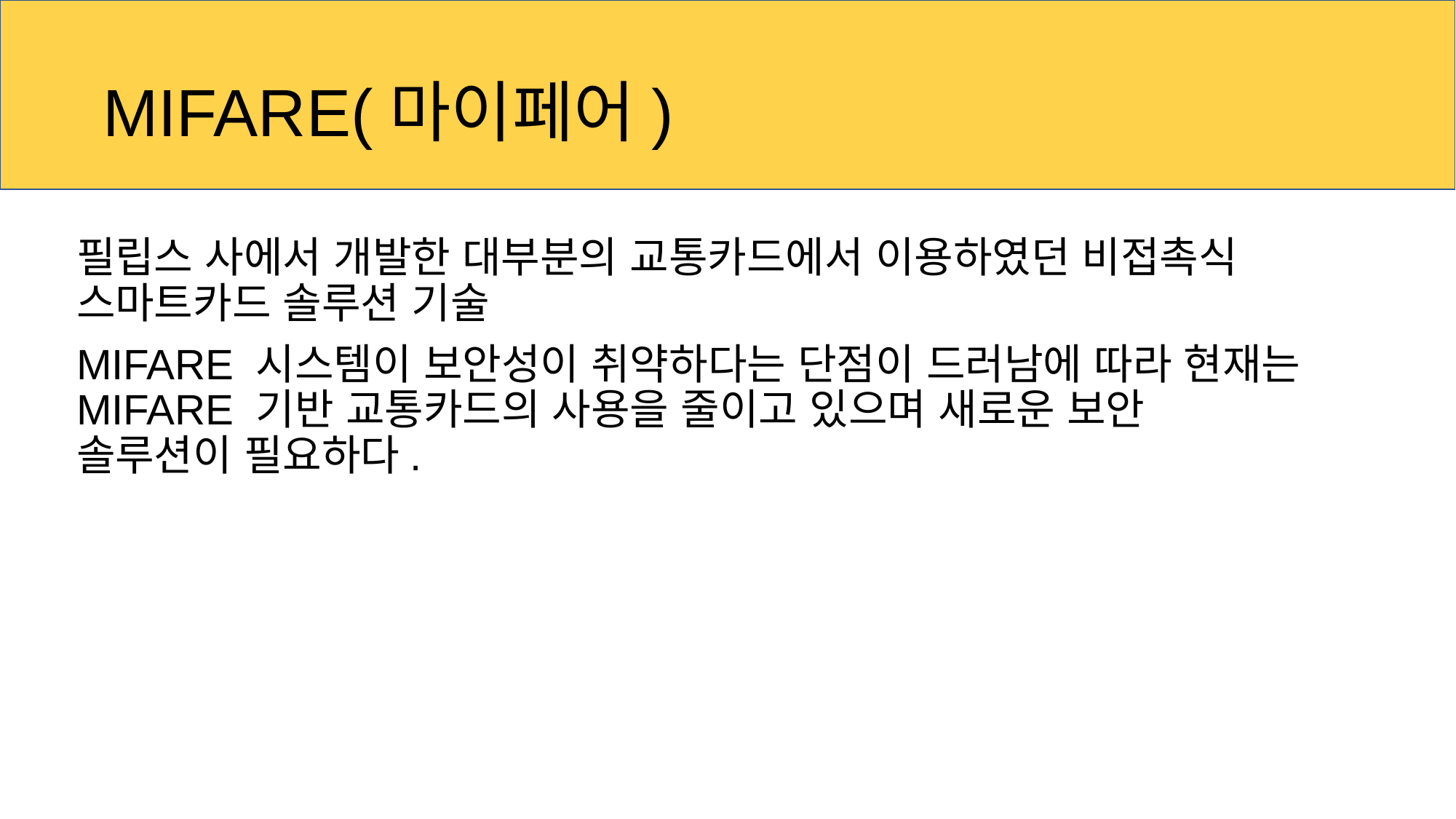

# MIFARE(마이페어)
필립스 사에서 개발한 대부분의 교통카드에서 이용하였던 비접촉식 스마트카드 솔루션 기술
MIFARE 시스템이 보안성이 취약하다는 단점이 드러남에 따라 현재는 MIFARE 기반 교통카드의 사용을 줄이고 있으며 새로운 보안 솔루션이 필요하다.